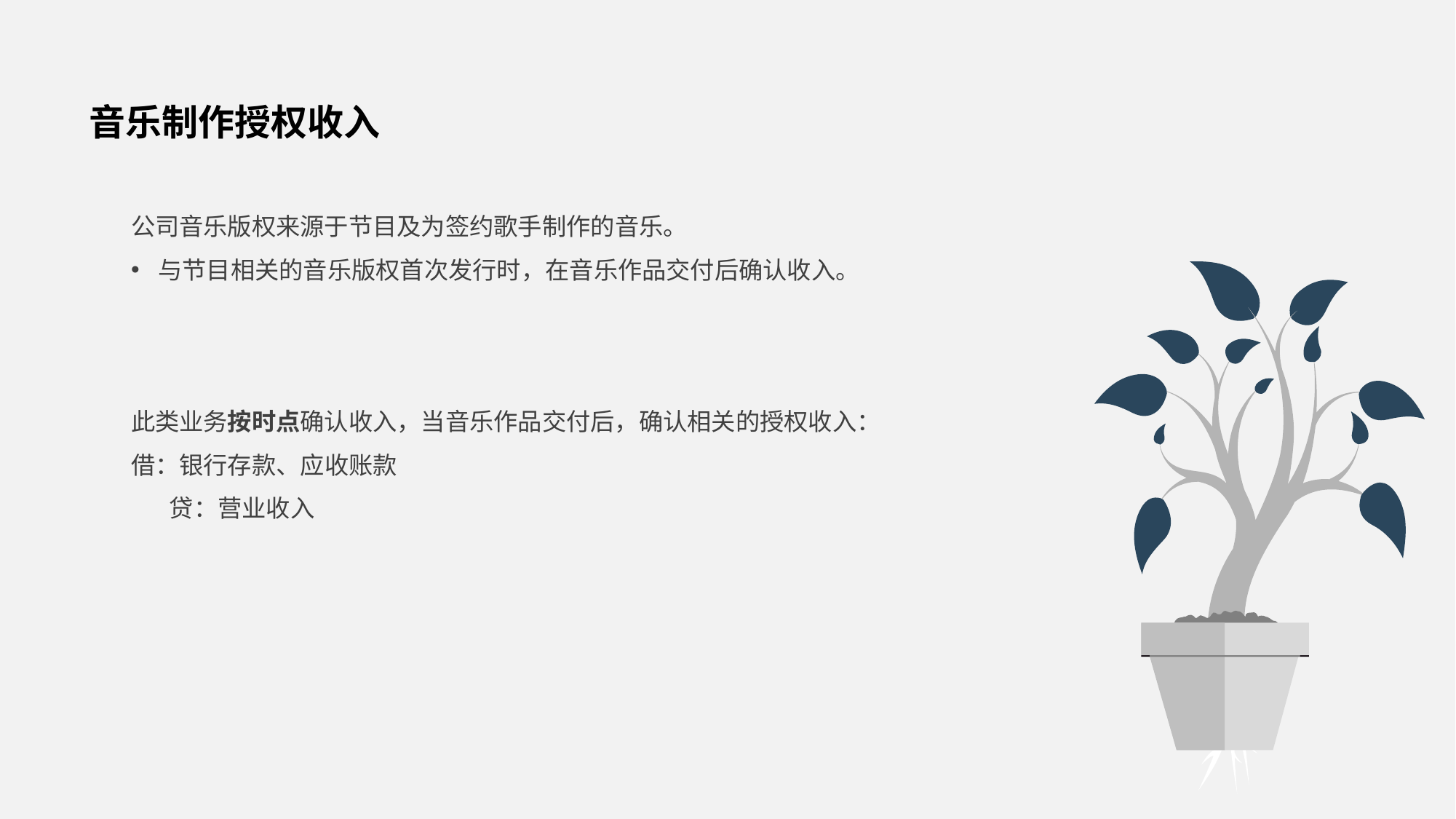

音乐制作授权收入
公司音乐版权来源于节目及为签约歌手制作的音乐。
与节目相关的音乐版权首次发行时，在音乐作品交付后确认收入。

此类业务按时点确认收入，当音乐作品交付后，确认相关的授权收入：
借：银行存款、应收账款
      贷：营业收入